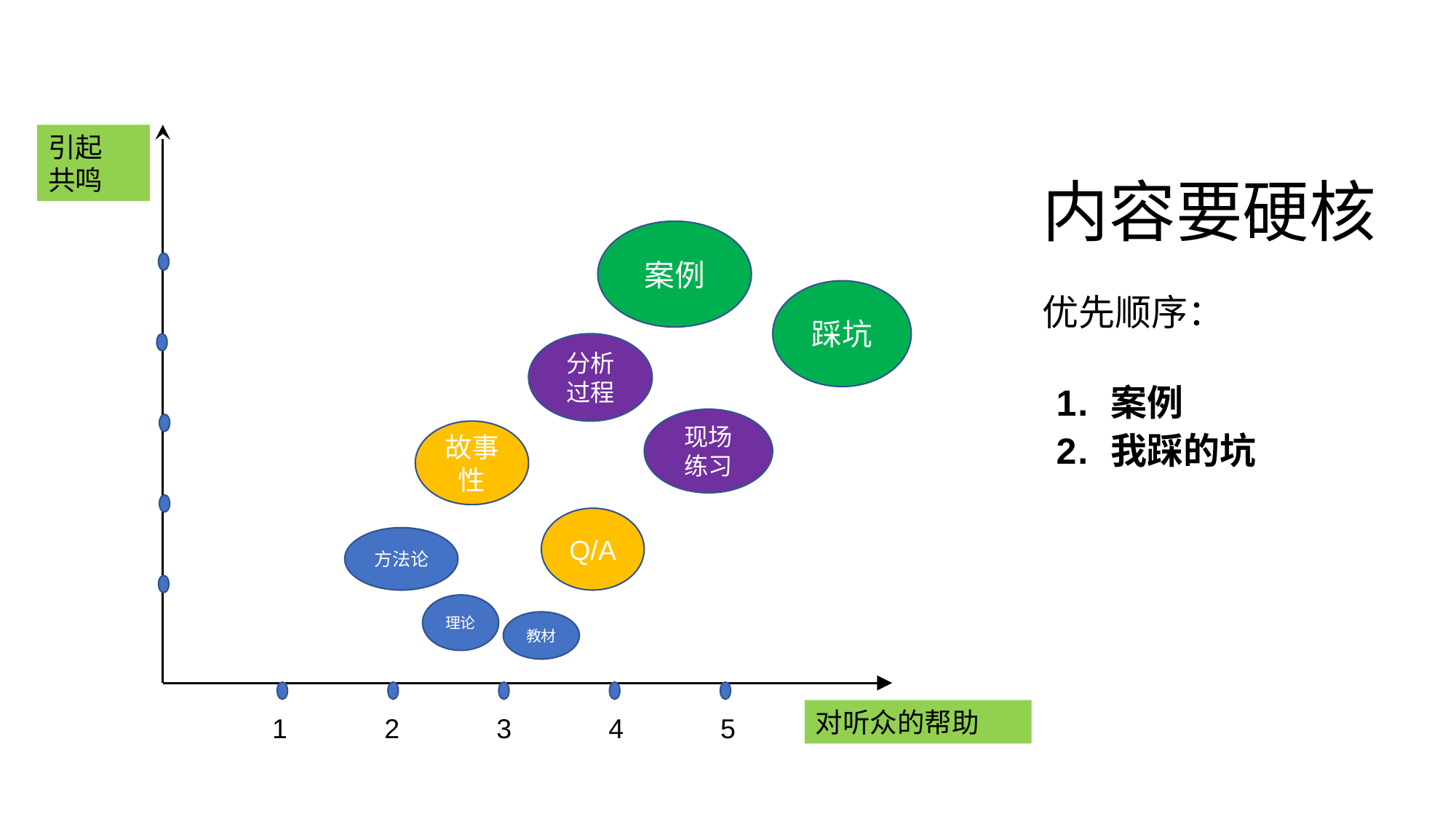

# 内容要硬核
引起
共鸣
案例

踩坑
优先顺序：

案例
我踩的坑

分析过程
现场练习

故事性

Q/A
方法论

理论
教材

对听众的帮助
1
2
3
4
5